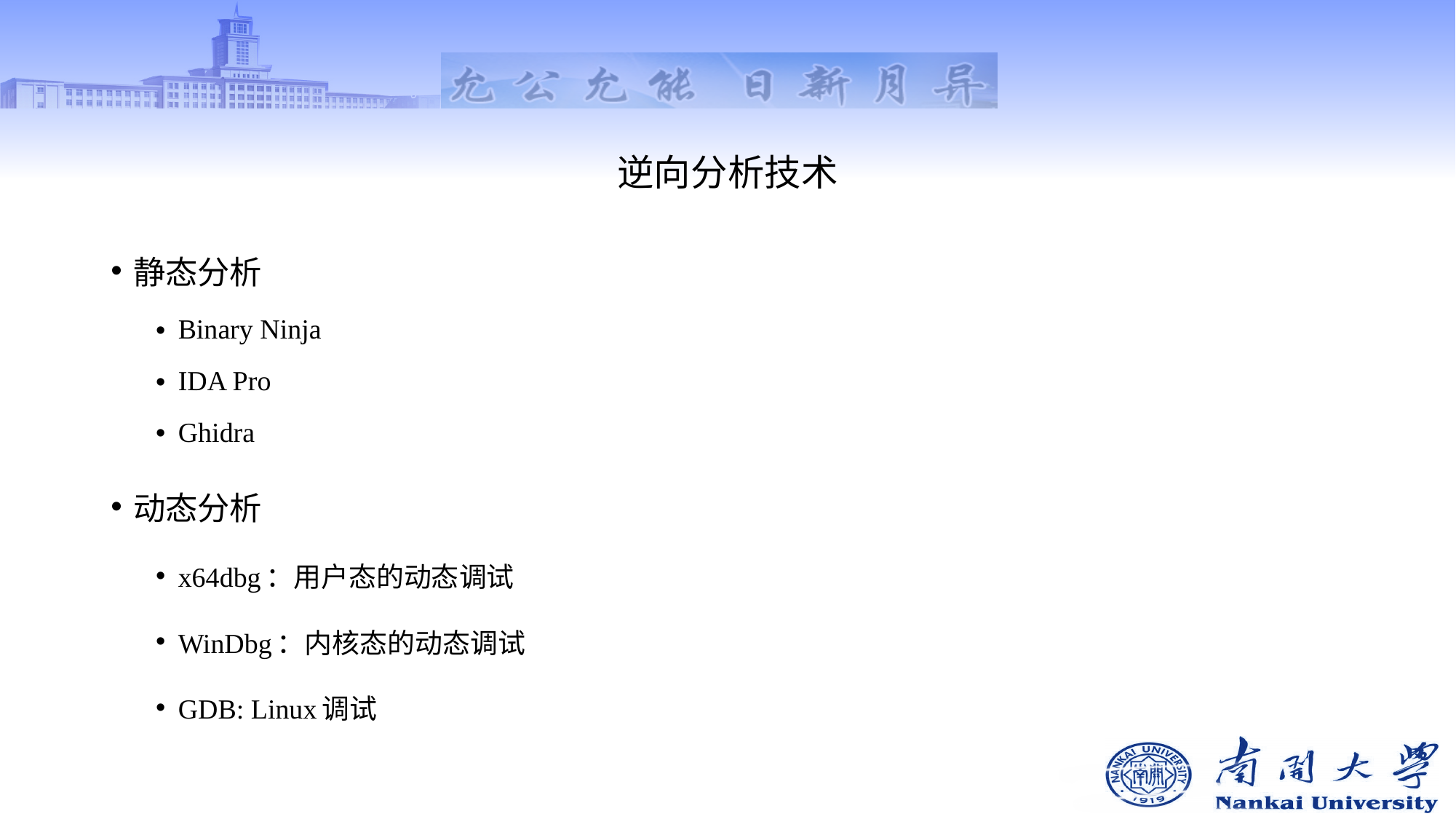

# 逆向分析技术
静态分析
Binary Ninja
IDA Pro
Ghidra
动态分析
x64dbg：用户态的动态调试
WinDbg：内核态的动态调试
GDB: Linux调试